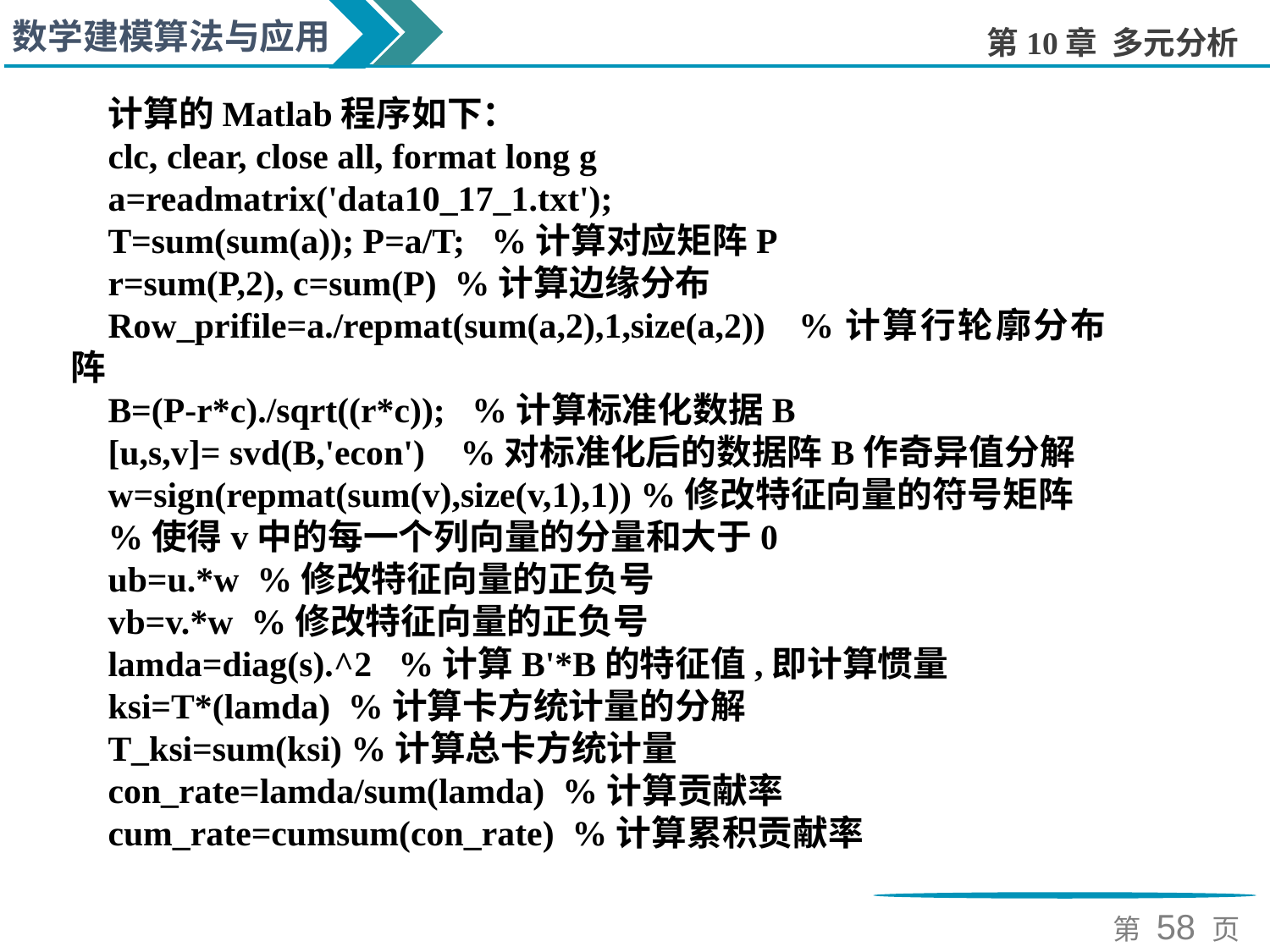

计算的Matlab程序如下：
clc, clear, close all, format long g
a=readmatrix('data10_17_1.txt');
T=sum(sum(a)); P=a/T;   %计算对应矩阵P
r=sum(P,2), c=sum(P)  %计算边缘分布
Row_prifile=a./repmat(sum(a,2),1,size(a,2))   %计算行轮廓分布阵
B=(P-r*c)./sqrt((r*c));   %计算标准化数据B
[u,s,v]= svd(B,'econ')    %对标准化后的数据阵B作奇异值分解
w=sign(repmat(sum(v),size(v,1),1)) %修改特征向量的符号矩阵
%使得v中的每一个列向量的分量和大于0
ub=u.*w  %修改特征向量的正负号
vb=v.*w  %修改特征向量的正负号
lamda=diag(s).^2   %计算B'*B的特征值,即计算惯量
ksi=T*(lamda)  %计算卡方统计量的分解
T_ksi=sum(ksi) %计算总卡方统计量
con_rate=lamda/sum(lamda)  %计算贡献率
cum_rate=cumsum(con_rate)  %计算累积贡献率